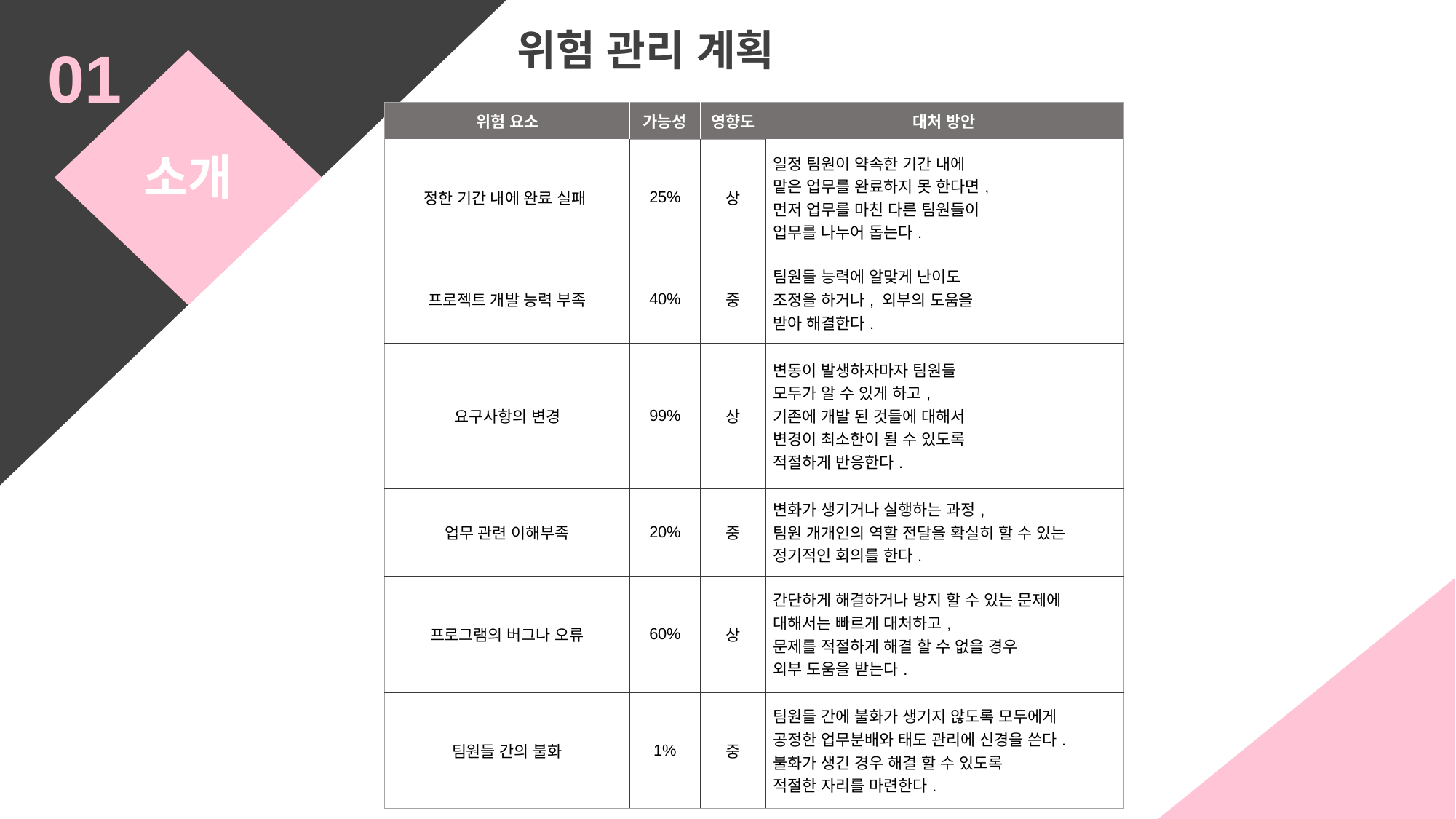

위험 관리 계획
01
| 위험 요소 | 가능성 | 영향도 | 대처 방안 |
| --- | --- | --- | --- |
| 정한 기간 내에 완료 실패 | 25% | 상 | 일정 팀원이 약속한 기간 내에 맡은 업무를 완료하지 못 한다면, 먼저 업무를 마친 다른 팀원들이 업무를 나누어 돕는다. |
| 프로젝트 개발 능력 부족 | 40% | 중 | 팀원들 능력에 알맞게 난이도 조정을 하거나, 외부의 도움을 받아 해결한다. |
| 요구사항의 변경 | 99% | 상 | 변동이 발생하자마자 팀원들 모두가 알 수 있게 하고, 기존에 개발 된 것들에 대해서 변경이 최소한이 될 수 있도록 적절하게 반응한다. |
| 업무 관련 이해부족 | 20% | 중 | 변화가 생기거나 실행하는 과정, 팀원 개개인의 역할 전달을 확실히 할 수 있는 정기적인 회의를 한다. |
| 프로그램의 버그나 오류 | 60% | 상 | 간단하게 해결하거나 방지 할 수 있는 문제에 대해서는 빠르게 대처하고, 문제를 적절하게 해결 할 수 없을 경우 외부 도움을 받는다. |
| 팀원들 간의 불화 | 1% | 중 | 팀원들 간에 불화가 생기지 않도록 모두에게 공정한 업무분배와 태도 관리에 신경을 쓴다. 불화가 생긴 경우 해결 할 수 있도록 적절한 자리를 마련한다. |
소개